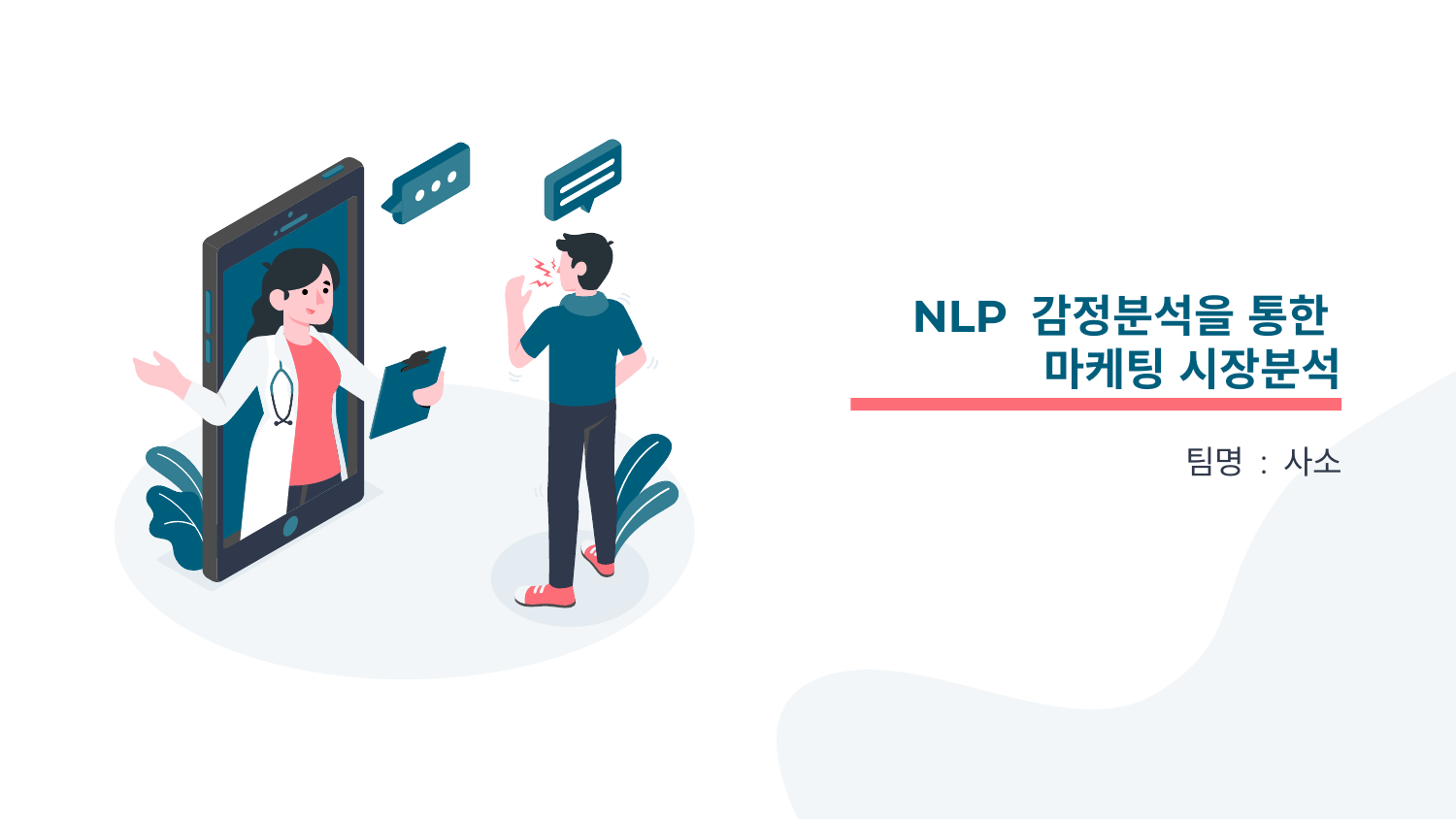

# NLP 감정분석을 통한
마케팅 시장분석

팀명 : 사소